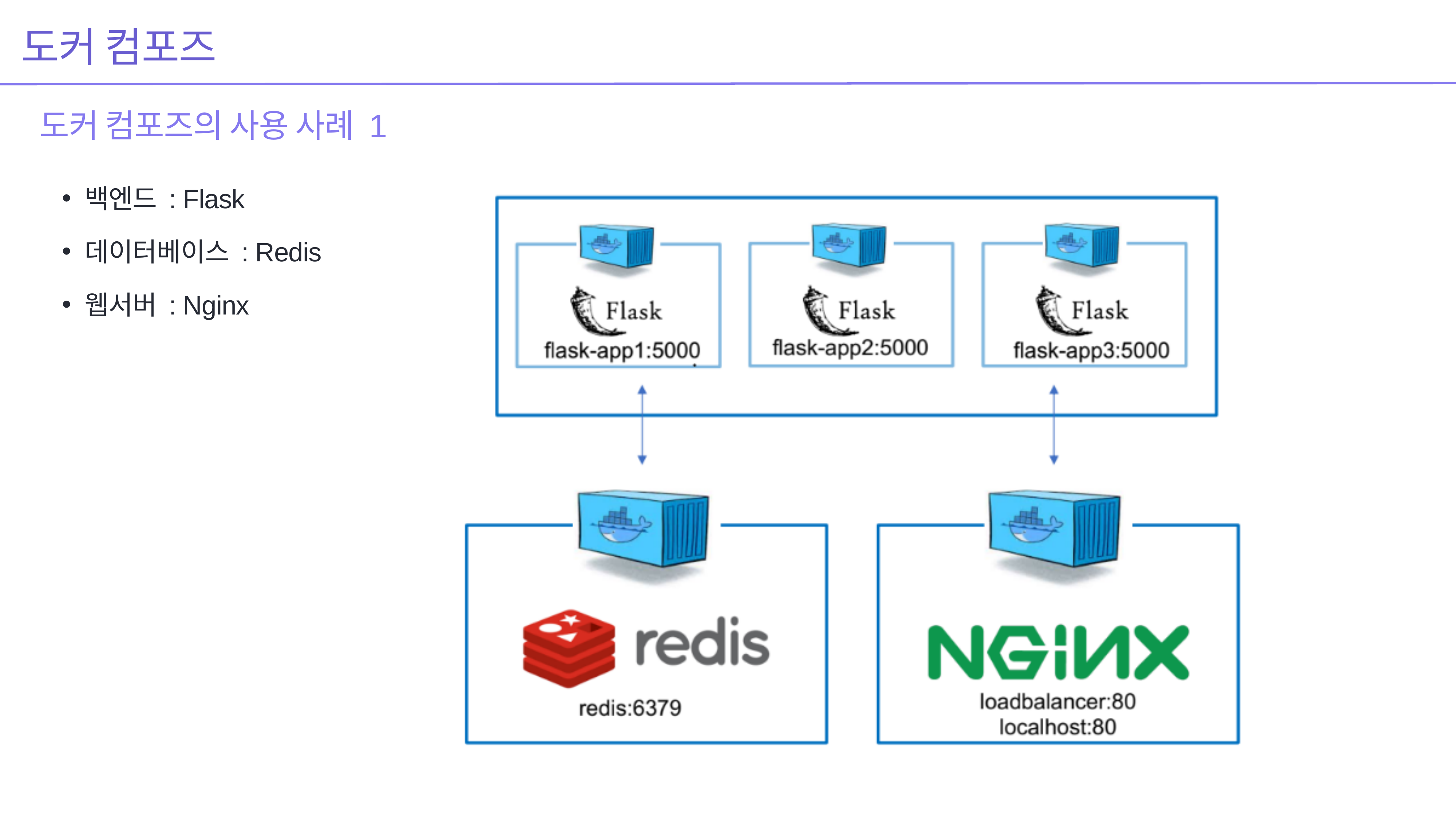

도커 컴포즈

도커 컴포즈의 사용 사례 1
백엔드 : Flask
데이터베이스 : Redis
웹서버 : Nginx